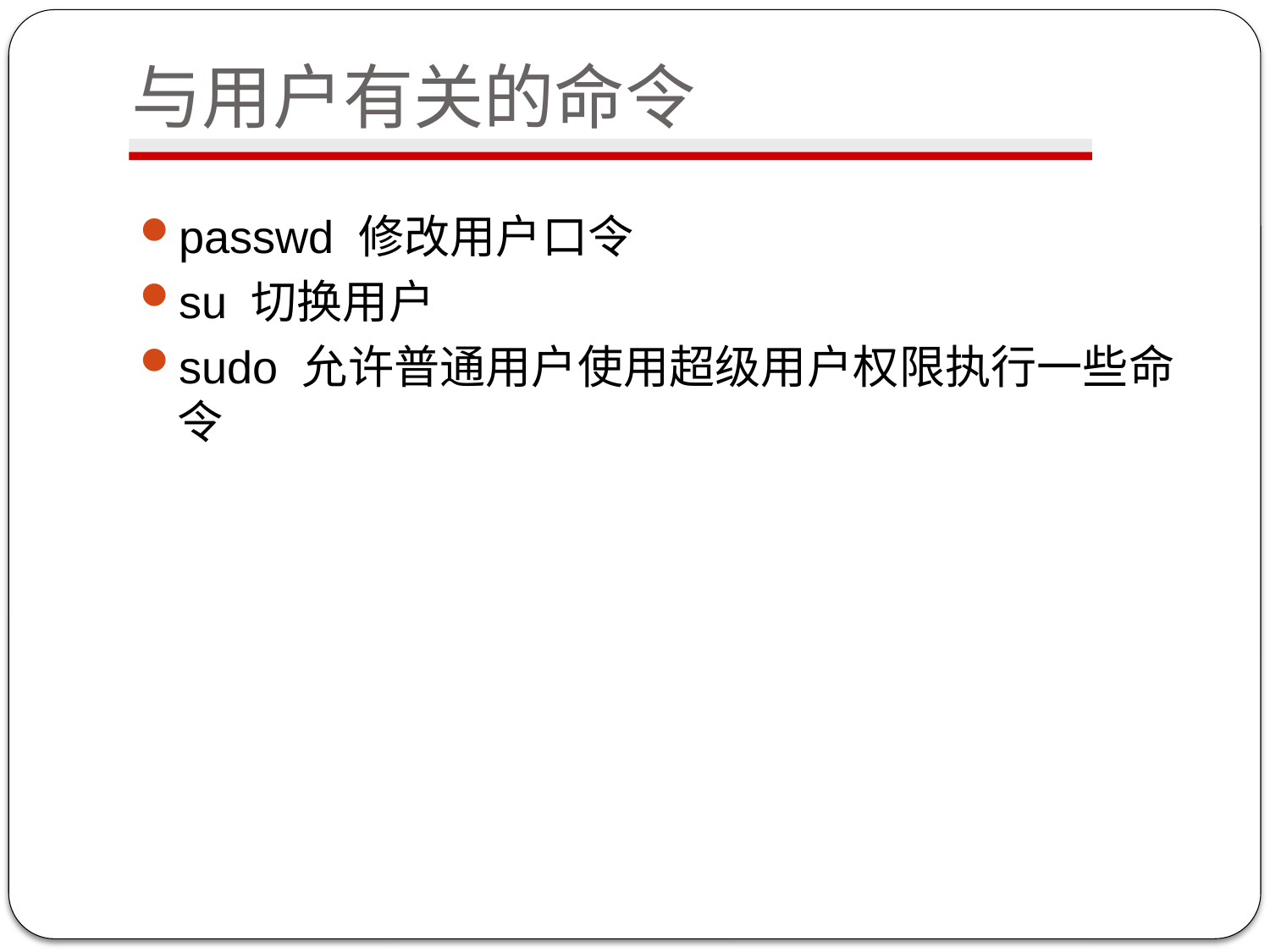

# 与用户有关的命令
passwd 修改用户口令
su 切换用户
sudo 允许普通用户使用超级用户权限执行一些命令